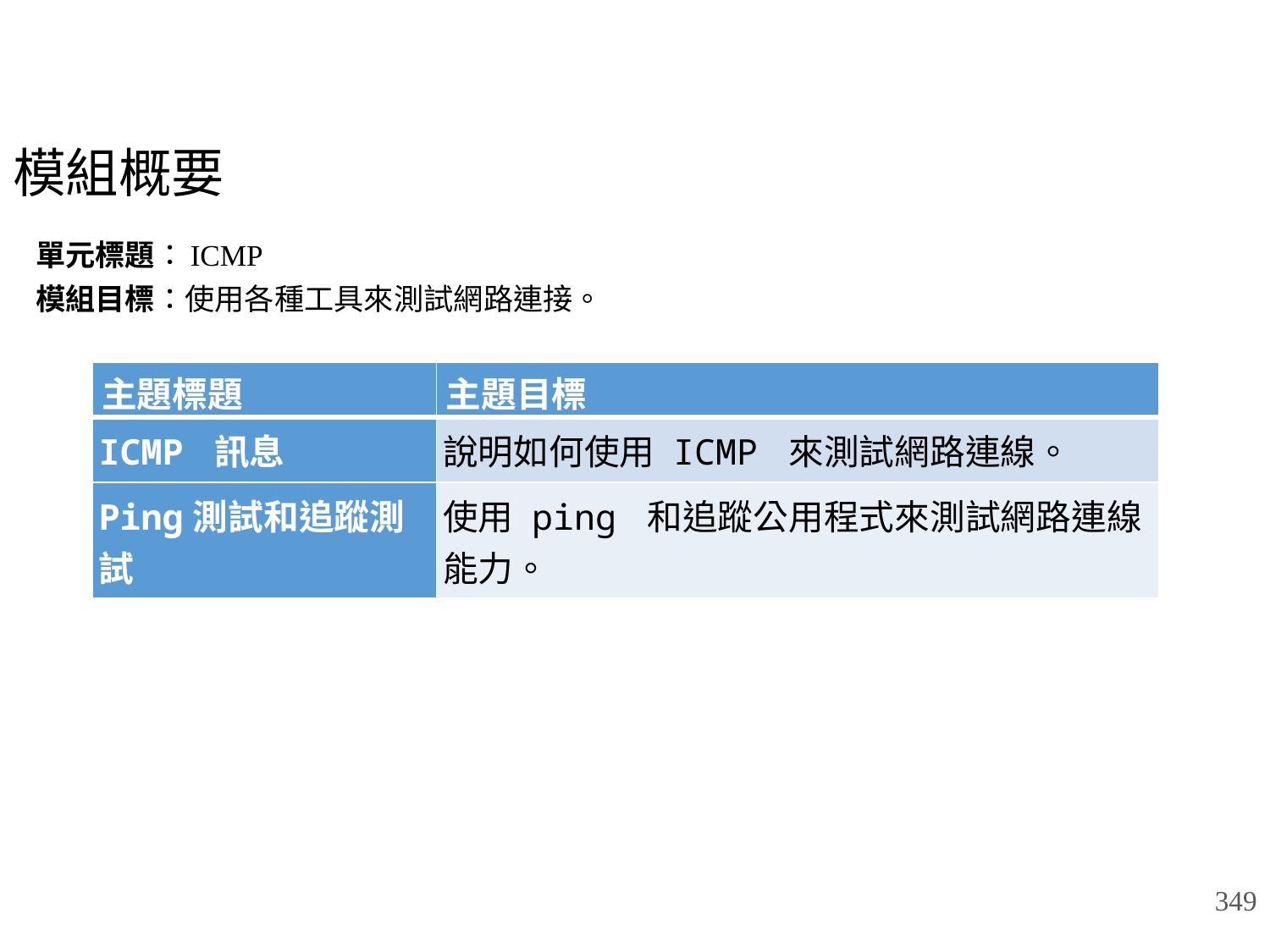

# 模組概要
單元標題：ICMP
模組目標：使用各種工具來測試網路連接。

| 主題標題 | 主題目標 |
| --- | --- |
| ICMP 訊息 | 說明如何使用 ICMP 來測試網路連線。 |
| Ping測試和追蹤測試 | 使用 ping 和追蹤公用程式來測試網路連線能力。 |
349